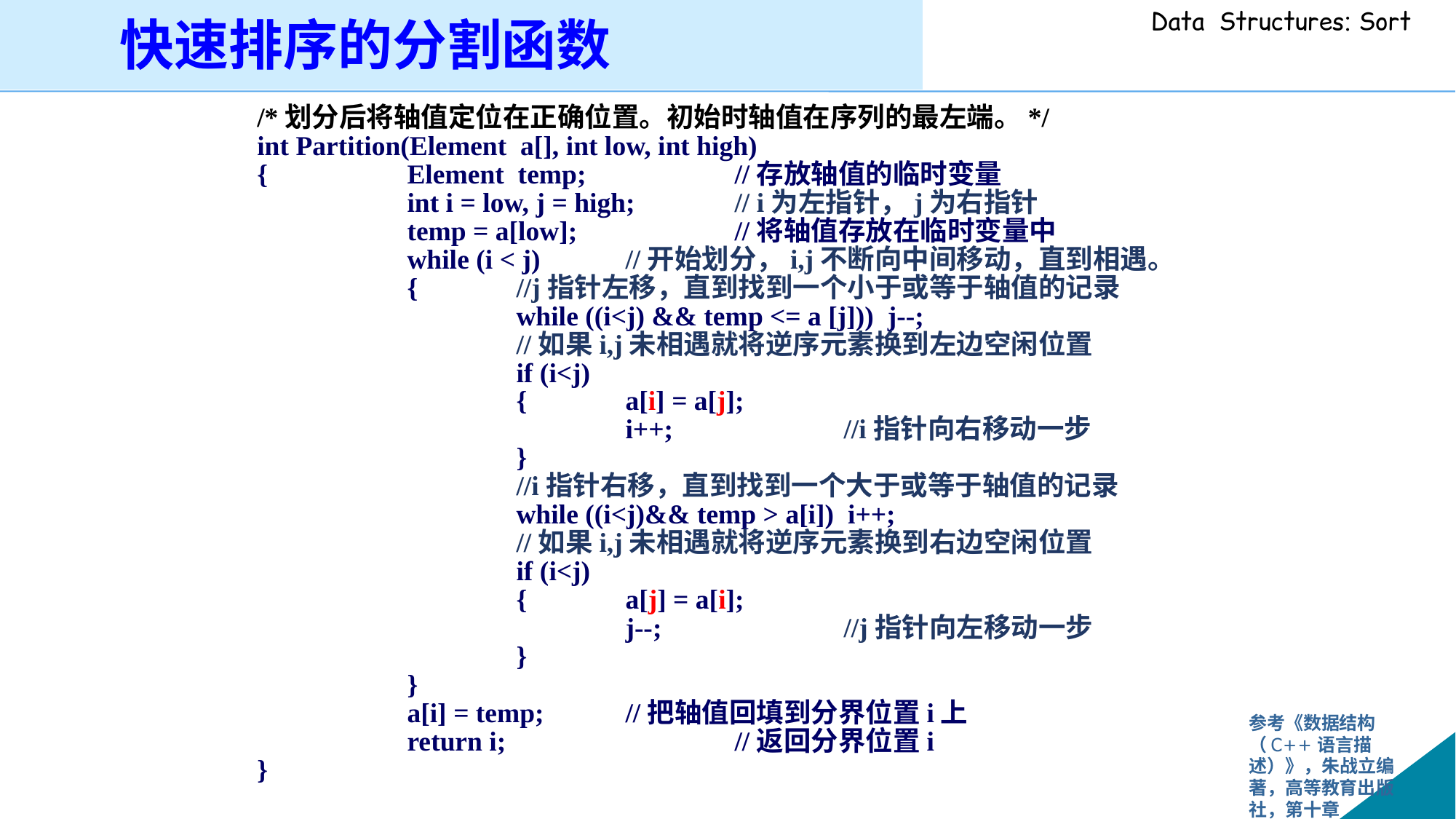

快速排序的分割函数
/*划分后将轴值定位在正确位置。初始时轴值在序列的最左端。*/
int Partition(Element  a[], int low, int high)
{		Element  temp;		//存放轴值的临时变量
		int i = low, j = high;	// i为左指针，j为右指针
	 	temp = a[low];		//将轴值存放在临时变量中
	 	while (i < j)  	//开始划分，i,j不断向中间移动，直到相遇。
		{	//j指针左移，直到找到一个小于或等于轴值的记录
			while ((i<j) && temp <= a [j]))  j--;
			//如果i,j未相遇就将逆序元素换到左边空闲位置
			if (i<j)
			{	a[i] = a[j];
				i++;		//i指针向右移动一步
			}
			//i指针右移，直到找到一个大于或等于轴值的记录
			while ((i<j)&& temp > a[i])  i++;
			//如果i,j未相遇就将逆序元素换到右边空闲位置
			if (i<j)
			{	a[j] = a[i];
				j--;		//j指针向左移动一步
			}
		}
		a[i] = temp;	//把轴值回填到分界位置i上
		return i;			//返回分界位置i
}
参考《数据结构（C++语言描述）》，朱战立编著，高等教育出版社，第十章